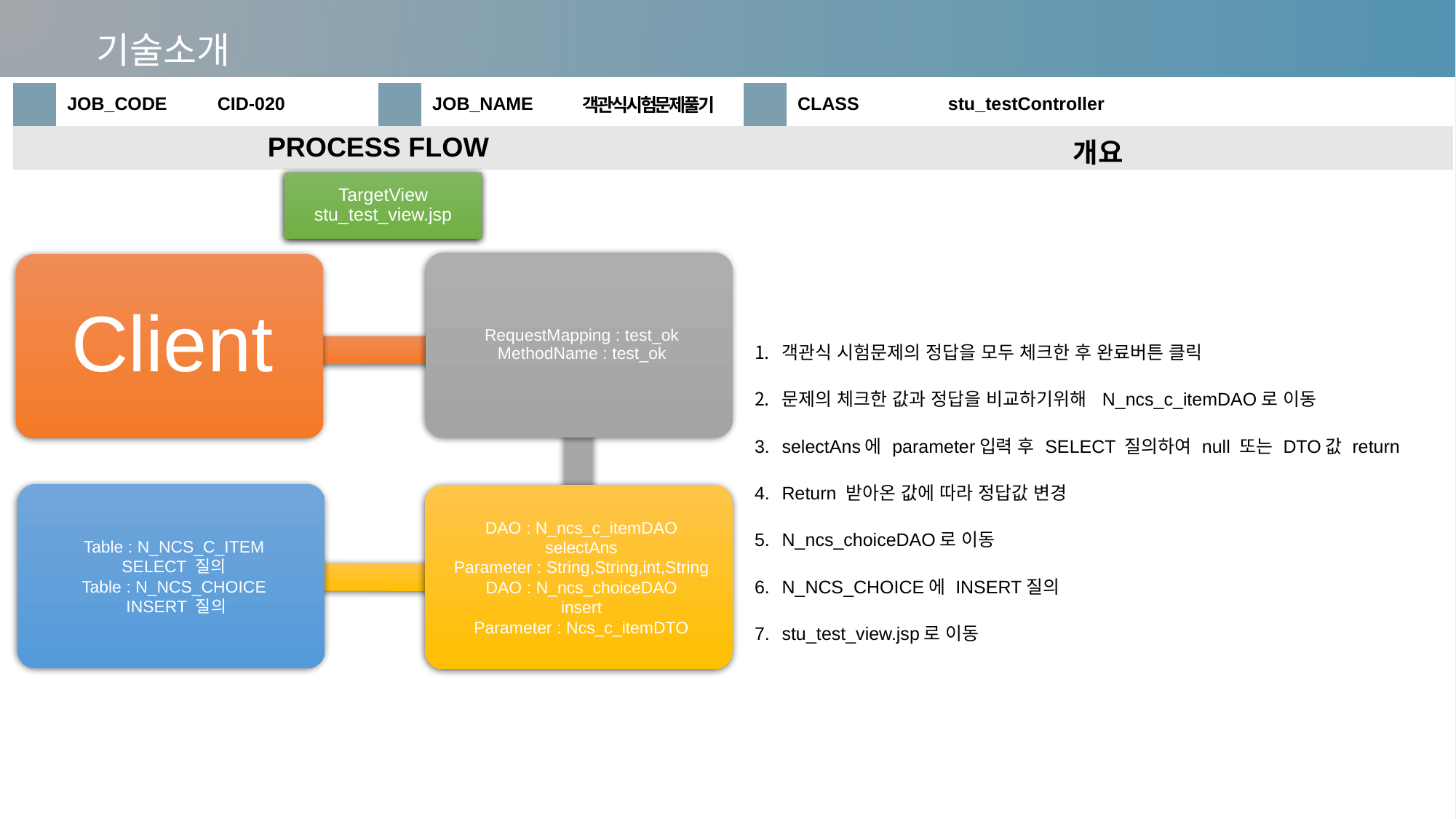

기술소개

|  | JOB\_CODE | CID-020 |  | JOB\_NAME | 객관식시험문제풀기 |  | CLASS | stu\_testController |
| --- | --- | --- | --- | --- | --- | --- | --- | --- |
| PROCESS FLOW |  |  |  |  |  | 개요 |  |  |
|  |  |  |  |  |  | 객관식 시험문제의 정답을 모두 체크한 후 완료버튼 클릭 문제의 체크한 값과 정답을 비교하기위해 N\_ncs\_c\_itemDAO로 이동 selectAns에 parameter입력 후 SELECT 질의하여 null 또는 DTO값 return Return 받아온 값에 따라 정답값 변경 N\_ncs\_choiceDAO로 이동 N\_NCS\_CHOICE에 INSERT질의 stu\_test\_view.jsp로 이동 |  |  |

TargetView
stu_test_view.jsp
Client
RequestMapping : test_ok
MethodName : test_ok
DAO : N_ncs_c_itemDAO
selectAns
Parameter : String,String,int,String
DAO : N_ncs_choiceDAO
insert
Parameter : Ncs_c_itemDTO
Table : N_NCS_C_ITEM
 SELECT 질의
Table : N_NCS_CHOICE
 INSERT 질의